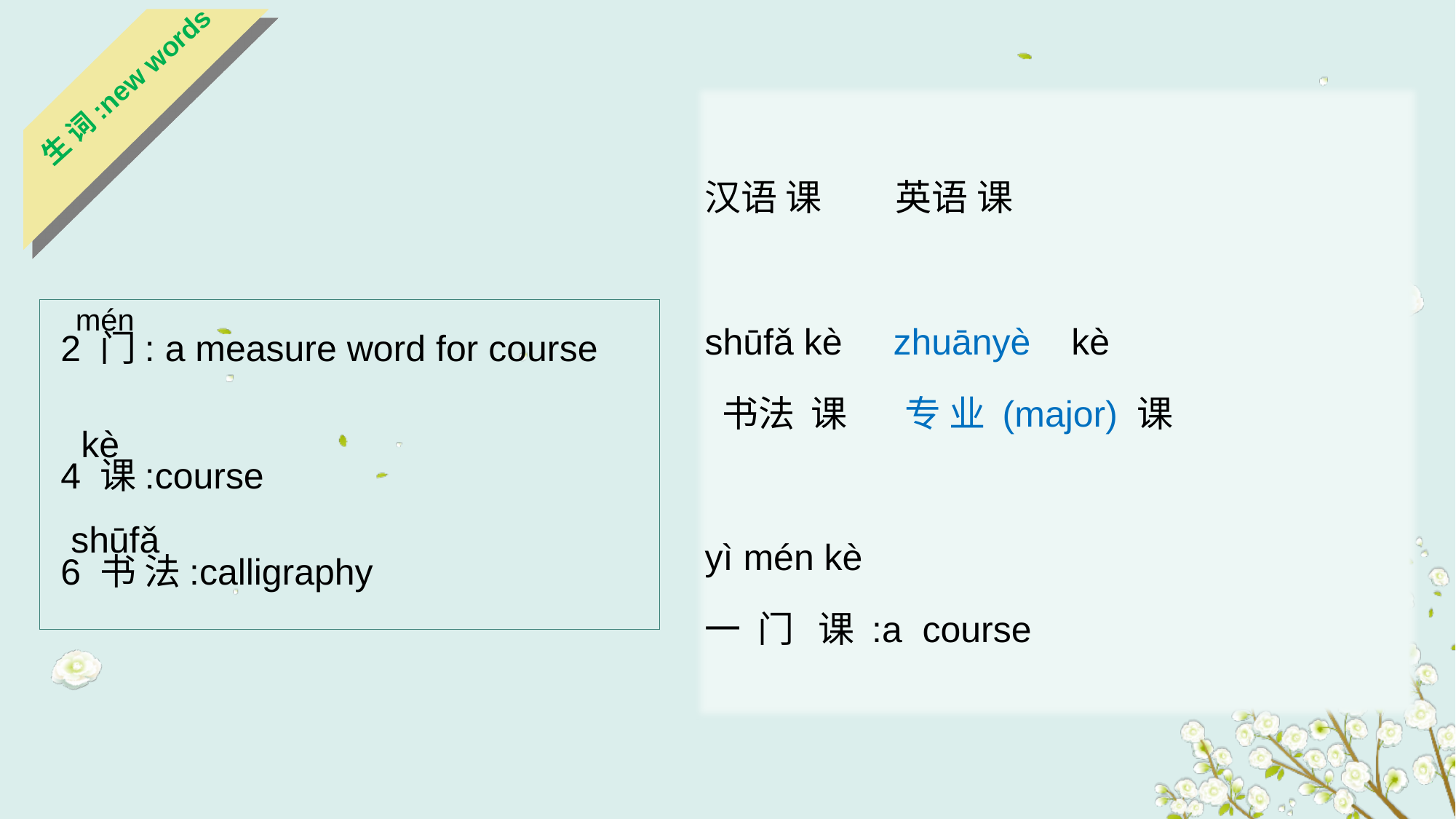

生 词:new words

汉语 课         英语 课

shūfǎ kè     zhuānyè    kè
 书法  课       专 业 (major) 课

yì mén kè
一  门   课 :a  course

   mén
 2 门: a measure word for course

   kè
 4 课:course

  shūfǎ
 6 书 法:calligraphy